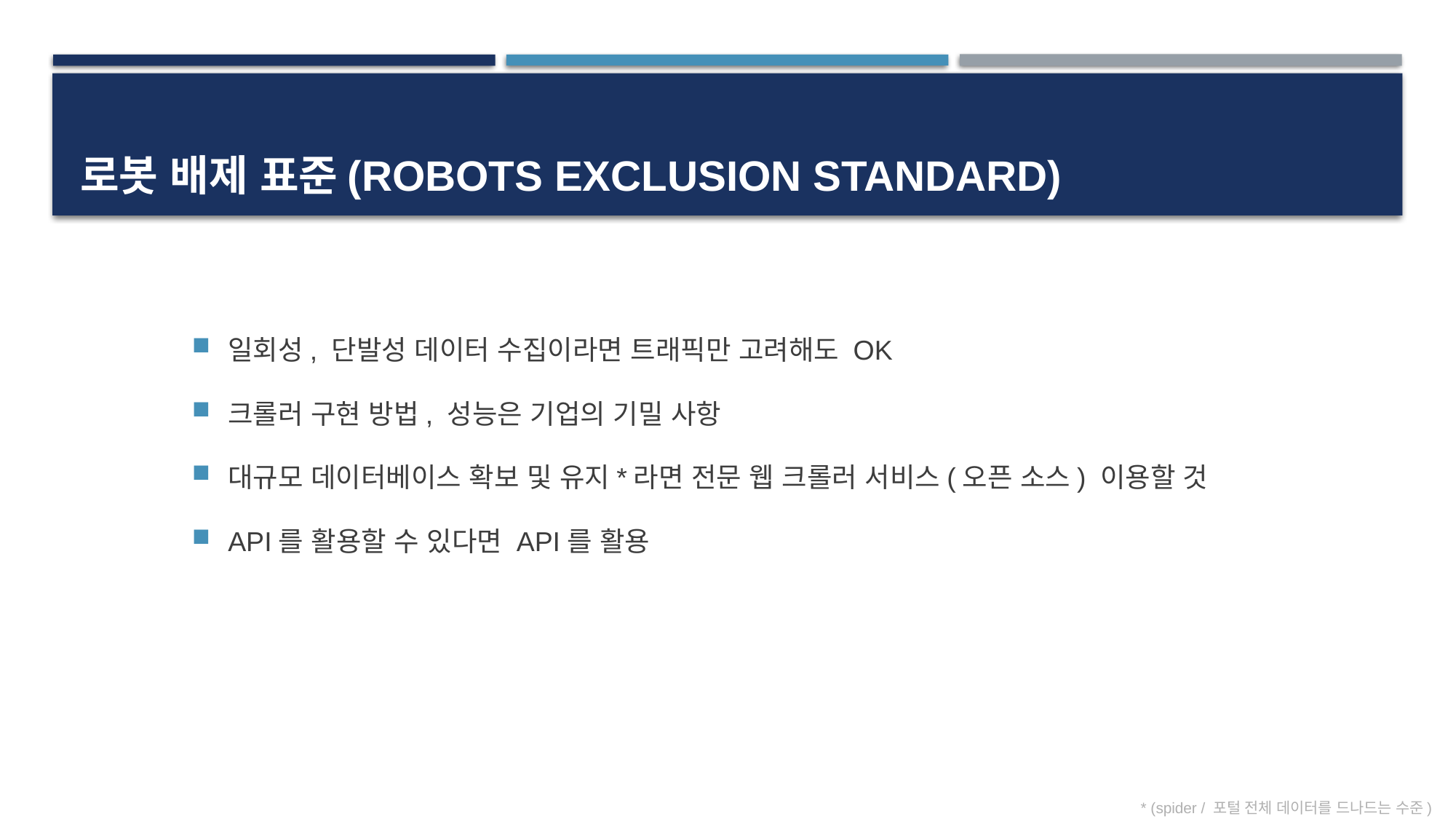

# 로봇 배제 표준(Robots exclusion standard)
일회성, 단발성 데이터 수집이라면 트래픽만 고려해도 OK
크롤러 구현 방법, 성능은 기업의 기밀 사항
대규모 데이터베이스 확보 및 유지*라면 전문 웹 크롤러 서비스(오픈 소스) 이용할 것
API를 활용할 수 있다면 API를 활용
* (spider / 포털 전체 데이터를 드나드는 수준)